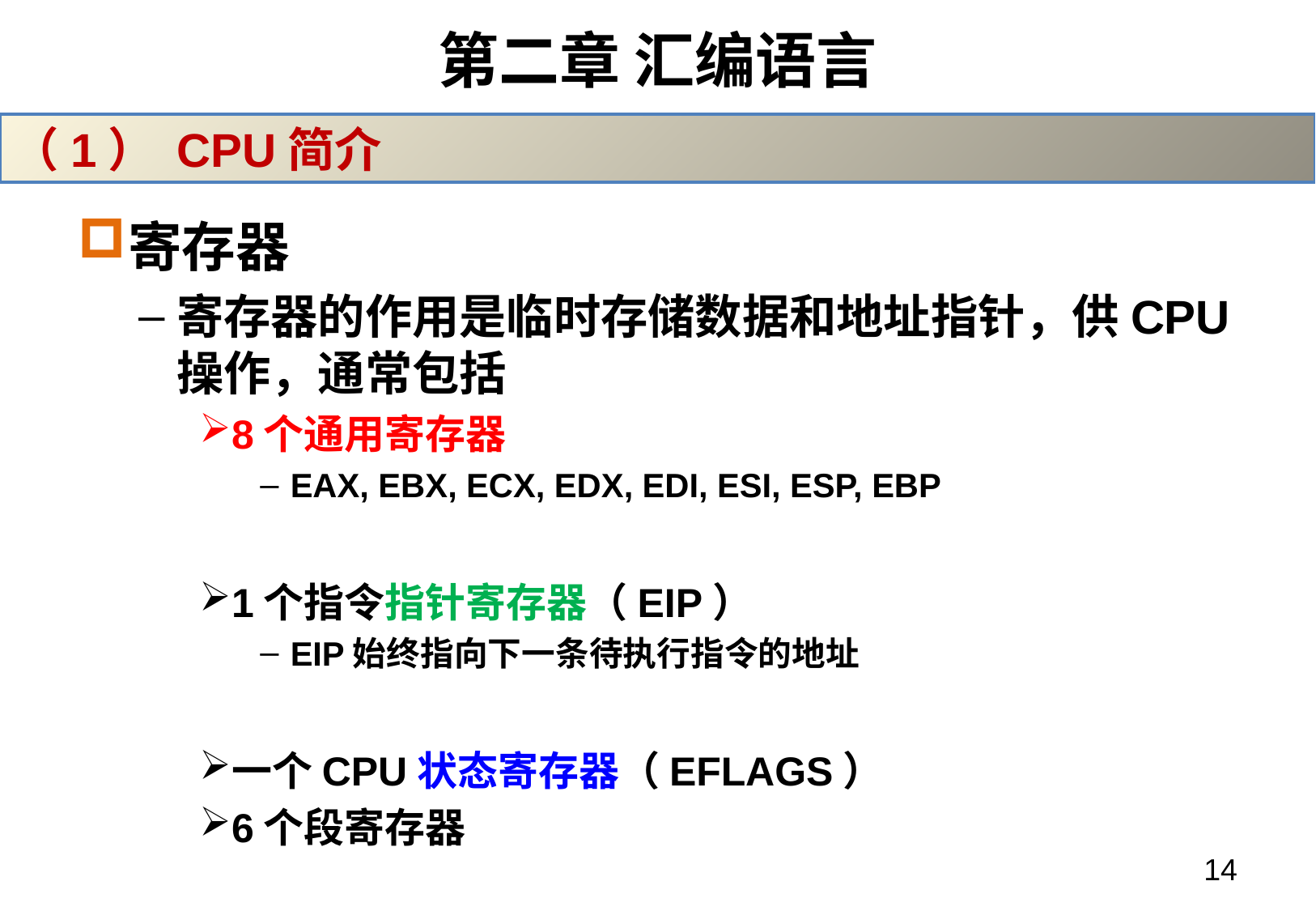

# 第二章 汇编语言
（1） CPU简介
寄存器
寄存器的作用是临时存储数据和地址指针，供CPU操作，通常包括
8个通用寄存器
EAX, EBX, ECX, EDX, EDI, ESI, ESP, EBP

1个指令指针寄存器（EIP）
EIP始终指向下一条待执行指令的地址

一个CPU状态寄存器（EFLAGS）
6个段寄存器
14